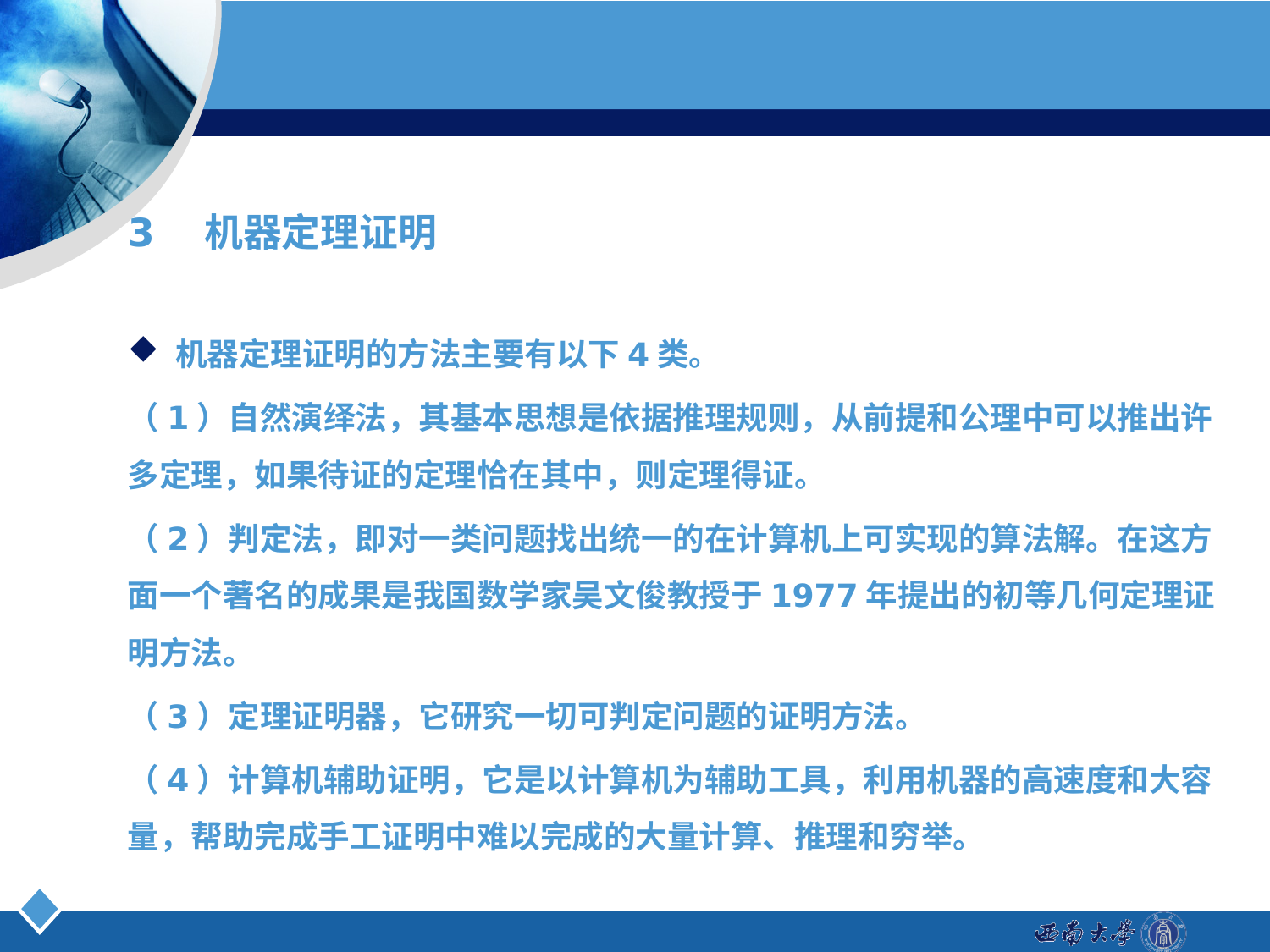

3   机器定理证明

机器定理证明的方法主要有以下4类。
（1）自然演绎法，其基本思想是依据推理规则，从前提和公理中可以推出许多定理，如果待证的定理恰在其中，则定理得证。
（2）判定法，即对一类问题找出统一的在计算机上可实现的算法解。在这方面一个著名的成果是我国数学家吴文俊教授于1977年提出的初等几何定理证明方法。
（3）定理证明器，它研究一切可判定问题的证明方法。
（4）计算机辅助证明，它是以计算机为辅助工具，利用机器的高速度和大容量，帮助完成手工证明中难以完成的大量计算、推理和穷举。